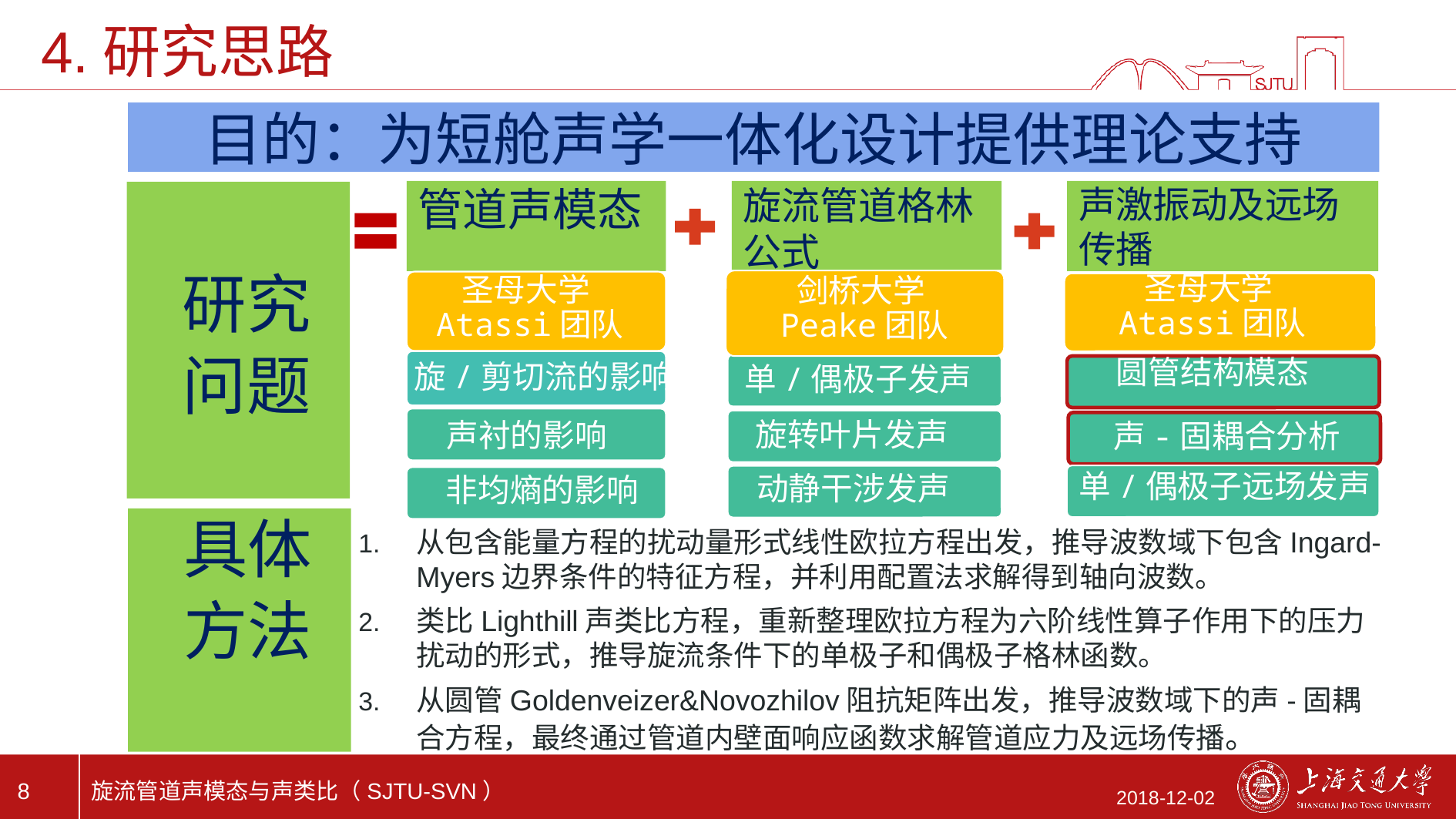

# 4.研究思路
目的：为短舱声学一体化设计提供理论支持
旋流管道格林公式
声激振动及远场传播
管道声模态

  研究
  问题

剑桥大学  Peake团队

圣母大学Atassi团队

圣母大学  Atassi团队
  圆管结构模态

旋/剪切流的影响

  单/偶极子发声

声衬的影响

 旋转叶片发声

声-固耦合分析
单/偶极子远场发声

 动静干涉发声

非均熵的影响

  具体
  方法
从包含能量方程的扰动量形式线性欧拉方程出发，推导波数域下包含Ingard-Myers边界条件的特征方程，并利用配置法求解得到轴向波数。
类比Lighthill声类比方程，重新整理欧拉方程为六阶线性算子作用下的压力扰动的形式，推导旋流条件下的单极子和偶极子格林函数。
从圆管Goldenveizer&Novozhilov阻抗矩阵出发，推导波数域下的声-固耦合方程，最终通过管道内壁面响应函数求解管道应力及远场传播。

8
旋流管道声模态与声类比（SJTU-SVN）
2018-12-02